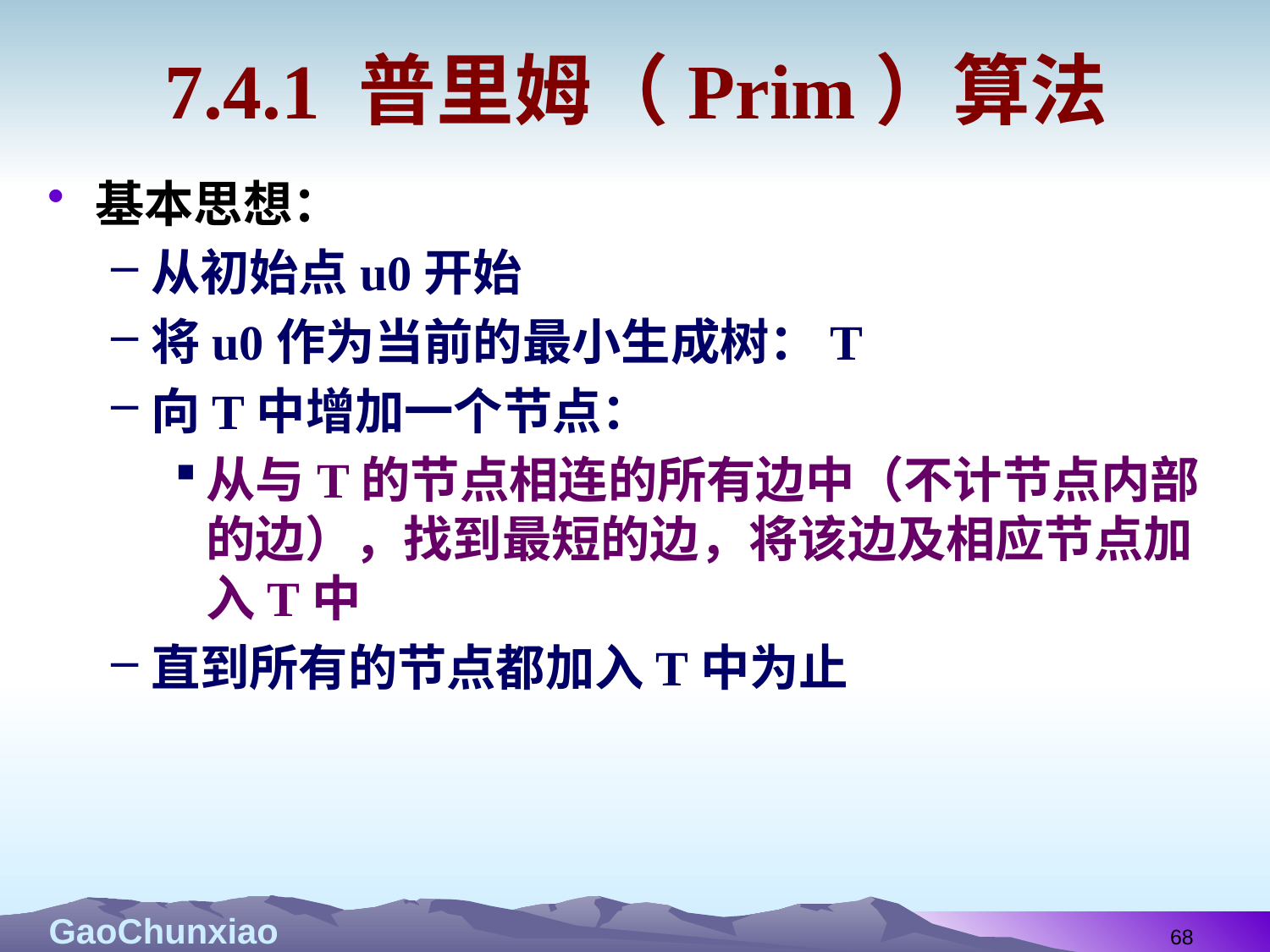

# 7.4.1 普里姆（Prim）算法
基本思想：
从初始点u0开始
将u0作为当前的最小生成树：T
向T中增加一个节点：
从与T的节点相连的所有边中（不计节点内部的边），找到最短的边，将该边及相应节点加入T中
直到所有的节点都加入T中为止
68